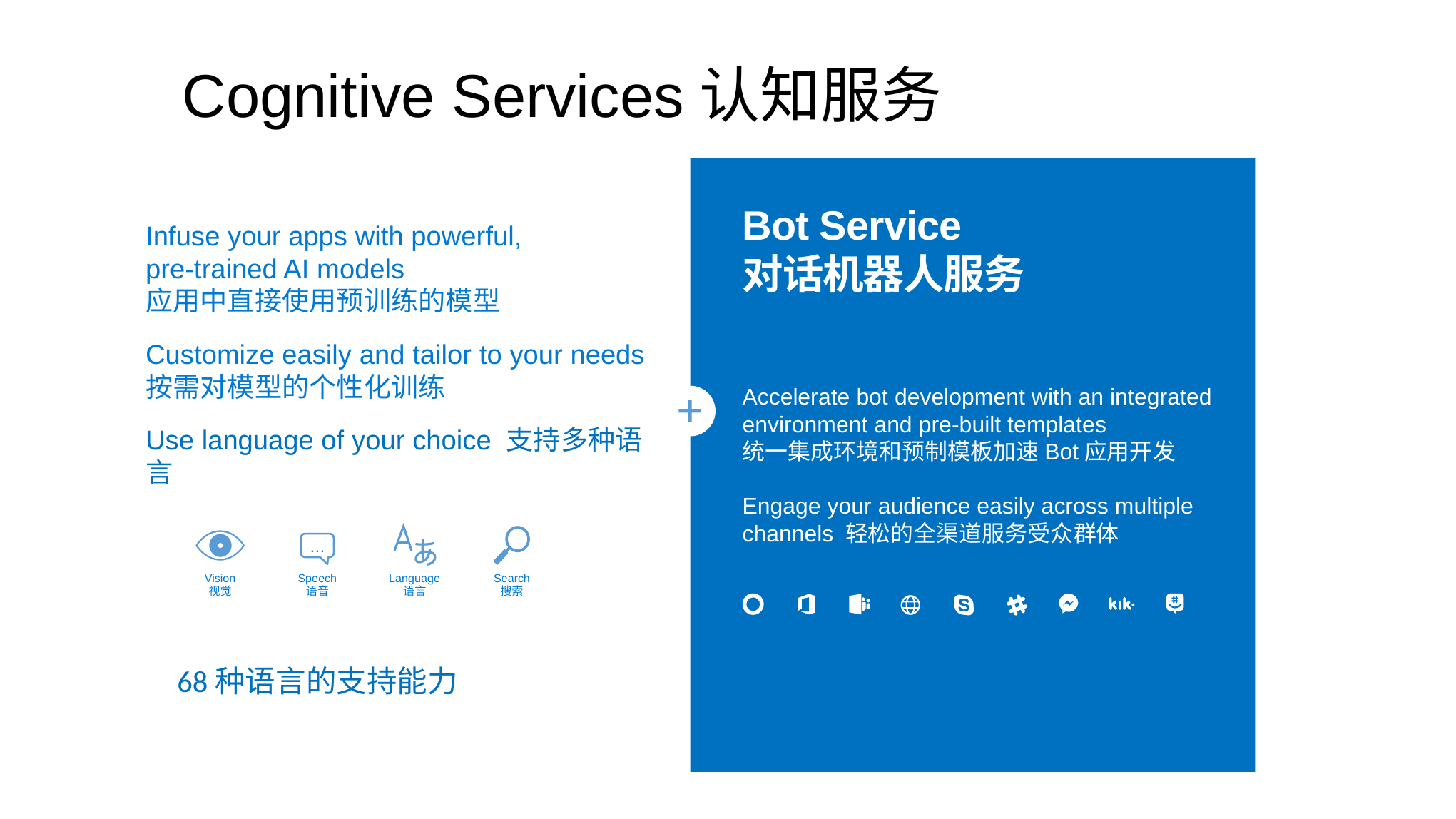

# Cognitive Services认知服务

Bot Service
对话机器人服务
Infuse your apps with powerful,
pre-trained AI models
应用中直接使用预训练的模型
Customize easily and tailor to your needs
按需对模型的个性化训练
Use language of your choice 支持多种语言
Accelerate bot development with an integrated environment and pre-built templates
统一集成环境和预制模板加速Bot应用开发

Engage your audience easily across multiple channels 轻松的全渠道服务受众群体

…
Vision
视觉
Speech
语音
Language
语言
Search
搜索

68种语言的支持能力